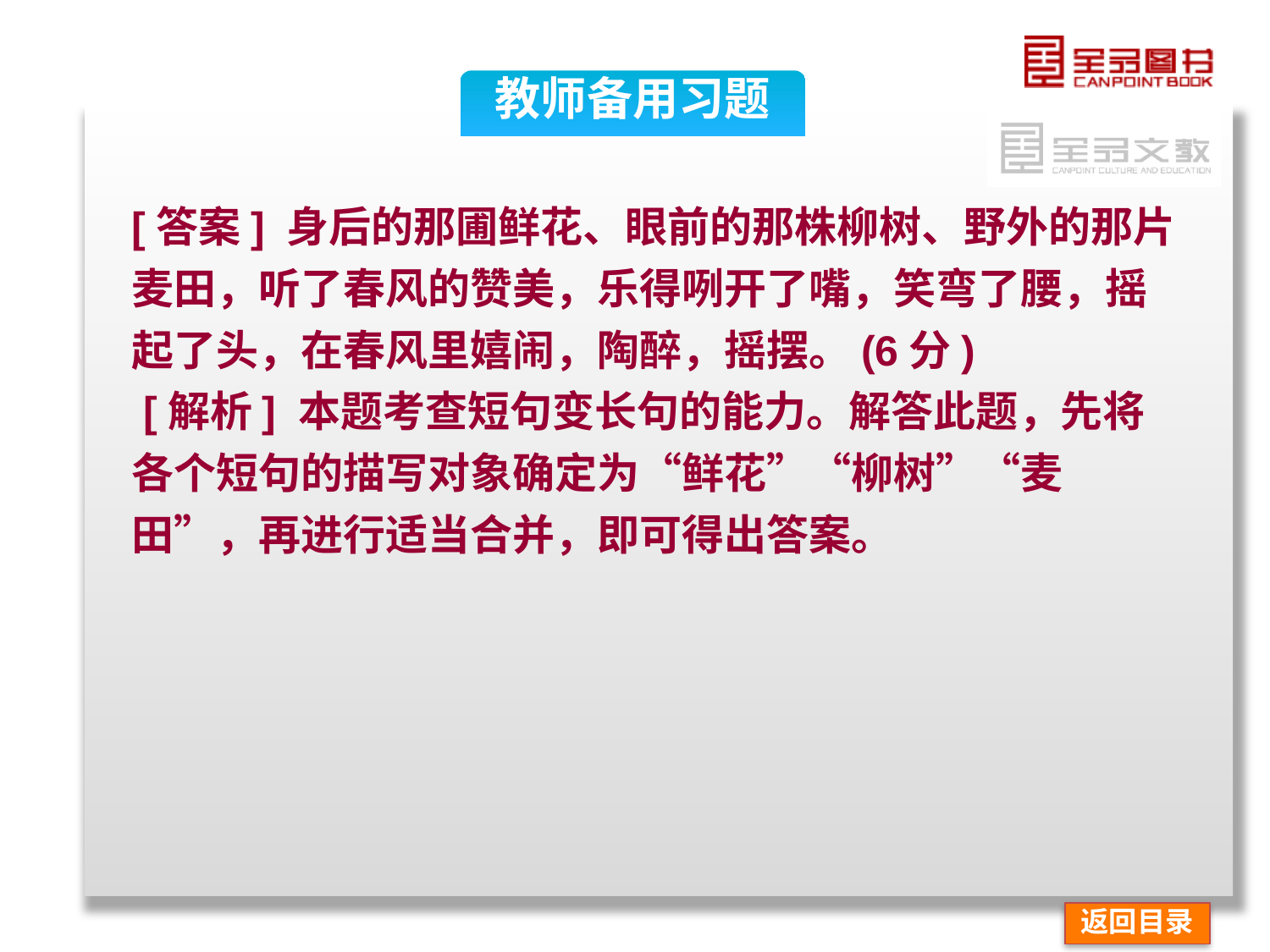

教师备用习题
[答案] 身后的那圃鲜花、眼前的那株柳树、野外的那片麦田，听了春风的赞美，乐得咧开了嘴，笑弯了腰，摇起了头，在春风里嬉闹，陶醉，摇摆。(6分)
 [解析] 本题考查短句变长句的能力。解答此题，先将各个短句的描写对象确定为“鲜花”“柳树”“麦田”，再进行适当合并，即可得出答案。
返回目录